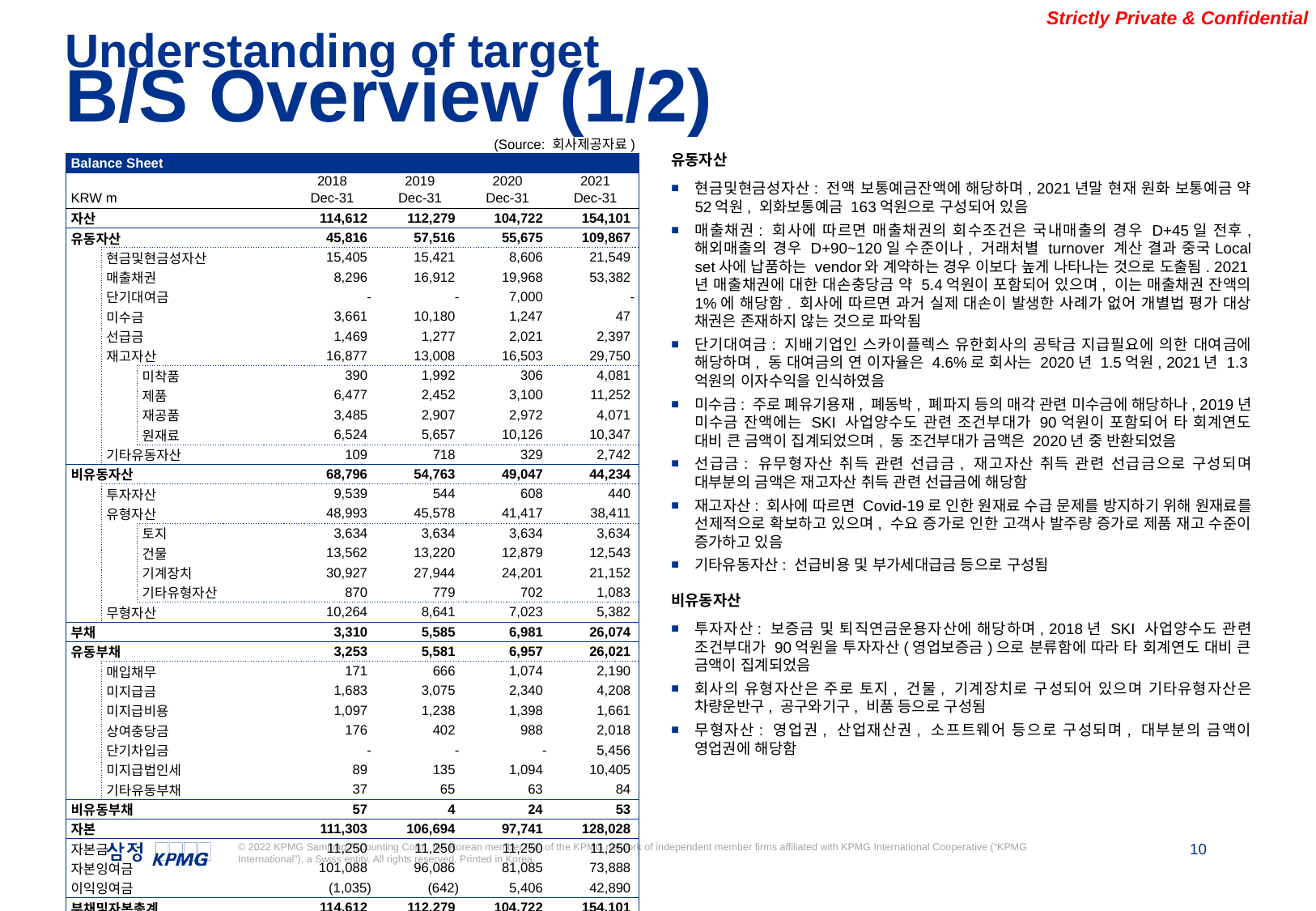

Understanding of target
B/S Overview (1/2)
(Source: 회사제공자료)
| Balance Sheet |  |  |  |  |  |  |
| --- | --- | --- | --- | --- | --- | --- |
|  |  |  | 2018 | 2019 | 2020 | 2021 |
| KRW m |  |  | Dec-31 | Dec-31 | Dec-31 | Dec-31 |
| 자산 |  |  | 114,612 | 112,279 | 104,722 | 154,101 |
| 유동자산 |  |  | 45,816 | 57,516 | 55,675 | 109,867 |
|  | 현금및현금성자산 |  | 15,405 | 15,421 | 8,606 | 21,549 |
|  | 매출채권 |  | 8,296 | 16,912 | 19,968 | 53,382 |
|  | 단기대여금 |  | - | - | 7,000 | - |
|  | 미수금 |  | 3,661 | 10,180 | 1,247 | 47 |
|  | 선급금 |  | 1,469 | 1,277 | 2,021 | 2,397 |
|  | 재고자산 |  | 16,877 | 13,008 | 16,503 | 29,750 |
|  |  | 미착품 | 390 | 1,992 | 306 | 4,081 |
|  |  | 제품 | 6,477 | 2,452 | 3,100 | 11,252 |
|  |  | 재공품 | 3,485 | 2,907 | 2,972 | 4,071 |
|  |  | 원재료 | 6,524 | 5,657 | 10,126 | 10,347 |
|  | 기타유동자산 |  | 109 | 718 | 329 | 2,742 |
| 비유동자산 |  |  | 68,796 | 54,763 | 49,047 | 44,234 |
|  | 투자자산 |  | 9,539 | 544 | 608 | 440 |
|  | 유형자산 |  | 48,993 | 45,578 | 41,417 | 38,411 |
|  |  | 토지 | 3,634 | 3,634 | 3,634 | 3,634 |
|  |  | 건물 | 13,562 | 13,220 | 12,879 | 12,543 |
|  |  | 기계장치 | 30,927 | 27,944 | 24,201 | 21,152 |
|  |  | 기타유형자산 | 870 | 779 | 702 | 1,083 |
|  | 무형자산 |  | 10,264 | 8,641 | 7,023 | 5,382 |
| 부채 |  |  | 3,310 | 5,585 | 6,981 | 26,074 |
| 유동부채 |  |  | 3,253 | 5,581 | 6,957 | 26,021 |
|  | 매입채무 |  | 171 | 666 | 1,074 | 2,190 |
|  | 미지급금 |  | 1,683 | 3,075 | 2,340 | 4,208 |
|  | 미지급비용 |  | 1,097 | 1,238 | 1,398 | 1,661 |
|  | 상여충당금 |  | 176 | 402 | 988 | 2,018 |
|  | 단기차입금 |  | - | - | - | 5,456 |
|  | 미지급법인세 |  | 89 | 135 | 1,094 | 10,405 |
|  | 기타유동부채 |  | 37 | 65 | 63 | 84 |
| 비유동부채 |  |  | 57 | 4 | 24 | 53 |
| 자본 |  |  | 111,303 | 106,694 | 97,741 | 128,028 |
| 자본금 |  |  | 11,250 | 11,250 | 11,250 | 11,250 |
| 자본잉여금 |  |  | 101,088 | 96,086 | 81,085 | 73,888 |
| 이익잉여금 |  |  | (1,035) | (642) | 5,406 | 42,890 |
| 부채및자본총계 |  |  | 114,612 | 112,279 | 104,722 | 154,101 |
유동자산
현금및현금성자산: 전액 보통예금잔액에 해당하며, 2021년말 현재 원화 보통예금 약 52억원, 외화보통예금 163억원으로 구성되어 있음
매출채권: 회사에 따르면 매출채권의 회수조건은 국내매출의 경우 D+45일 전후, 해외매출의 경우 D+90~120일 수준이나, 거래처별 turnover 계산 결과 중국Local set사에 납품하는 vendor와 계약하는 경우 이보다 높게 나타나는 것으로 도출됨. 2021년 매출채권에 대한 대손충당금 약 5.4억원이 포함되어 있으며, 이는 매출채권 잔액의 1%에 해당함. 회사에 따르면 과거 실제 대손이 발생한 사례가 없어 개별법 평가 대상 채권은 존재하지 않는 것으로 파악됨
단기대여금: 지배기업인 스카이플렉스 유한회사의 공탁금 지급필요에 의한 대여금에 해당하며, 동 대여금의 연 이자율은 4.6%로 회사는 2020년 1.5억원, 2021년 1.3억원의 이자수익을 인식하였음
미수금: 주로 폐유기용재, 폐동박, 폐파지 등의 매각 관련 미수금에 해당하나, 2019년 미수금 잔액에는 SKI 사업양수도 관련 조건부대가 90억원이 포함되어 타 회계연도 대비 큰 금액이 집계되었으며, 동 조건부대가 금액은 2020년 중 반환되었음
선급금: 유무형자산 취득 관련 선급금, 재고자산 취득 관련 선급금으로 구성되며 대부분의 금액은 재고자산 취득 관련 선급금에 해당함
재고자산: 회사에 따르면 Covid-19로 인한 원재료 수급 문제를 방지하기 위해 원재료를 선제적으로 확보하고 있으며, 수요 증가로 인한 고객사 발주량 증가로 제품 재고 수준이 증가하고 있음
기타유동자산: 선급비용 및 부가세대급금 등으로 구성됨
비유동자산
투자자산: 보증금 및 퇴직연금운용자산에 해당하며, 2018년 SKI 사업양수도 관련 조건부대가 90억원을 투자자산(영업보증금)으로 분류함에 따라 타 회계연도 대비 큰 금액이 집계되었음
회사의 유형자산은 주로 토지, 건물, 기계장치로 구성되어 있으며 기타유형자산은 차량운반구, 공구와기구, 비품 등으로 구성됨
무형자산: 영업권, 산업재산권, 소프트웨어 등으로 구성되며, 대부분의 금액이 영업권에 해당함